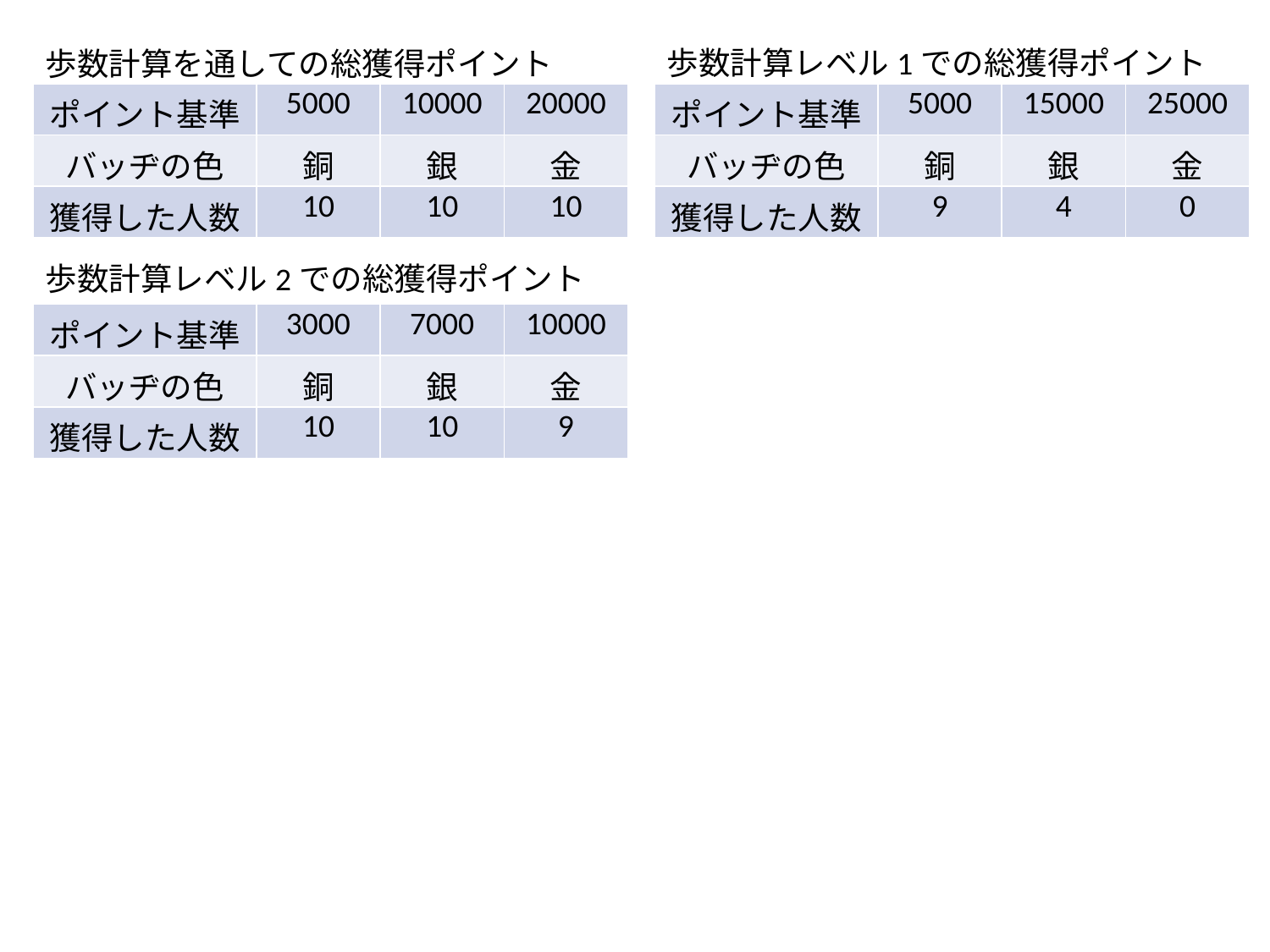

歩数計算レベル1での総獲得ポイント
歩数計算を通しての総獲得ポイント
| ポイント基準 | 5000 | 10000 | 20000 |
| --- | --- | --- | --- |
| バッヂの色 | 銅 | 銀 | 金 |
| 獲得した人数 | 10 | 10 | 10 |
| ポイント基準 | 5000 | 15000 | 25000 |
| --- | --- | --- | --- |
| バッヂの色 | 銅 | 銀 | 金 |
| 獲得した人数 | 9 | 4 | 0 |
歩数計算レベル2での総獲得ポイント
| ポイント基準 | 3000 | 7000 | 10000 |
| --- | --- | --- | --- |
| バッヂの色 | 銅 | 銀 | 金 |
| 獲得した人数 | 10 | 10 | 9 |